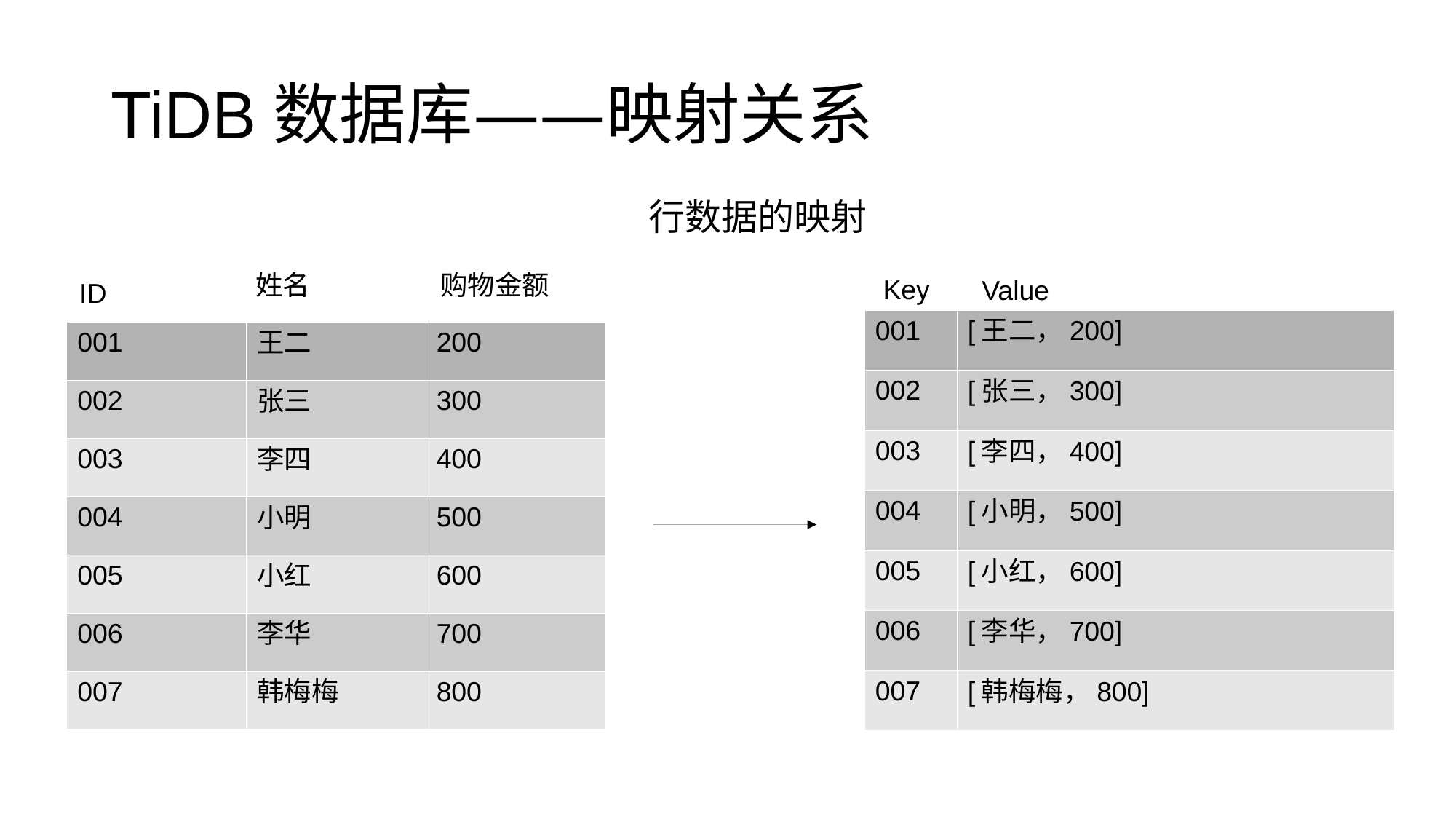

TiDB数据库——映射关系
行数据的映射
姓名
购物金额
Key

Value
ID
| 001 | [王二，200] |
| --- | --- |
| 002 | [张三，300] |
| 003 | [李四，400] |
| 004 | [小明，500] |
| 005 | [小红，600] |
| 006 | [李华，700] |
| 007 | [韩梅梅，800] |
| 001 | 王二 | 200 |
| --- | --- | --- |
| 002 | 张三 | 300 |
| 003 | 李四 | 400 |
| 004 | 小明 | 500 |
| 005 | 小红 | 600 |
| 006 | 李华 | 700 |
| 007 | 韩梅梅 | 800 |